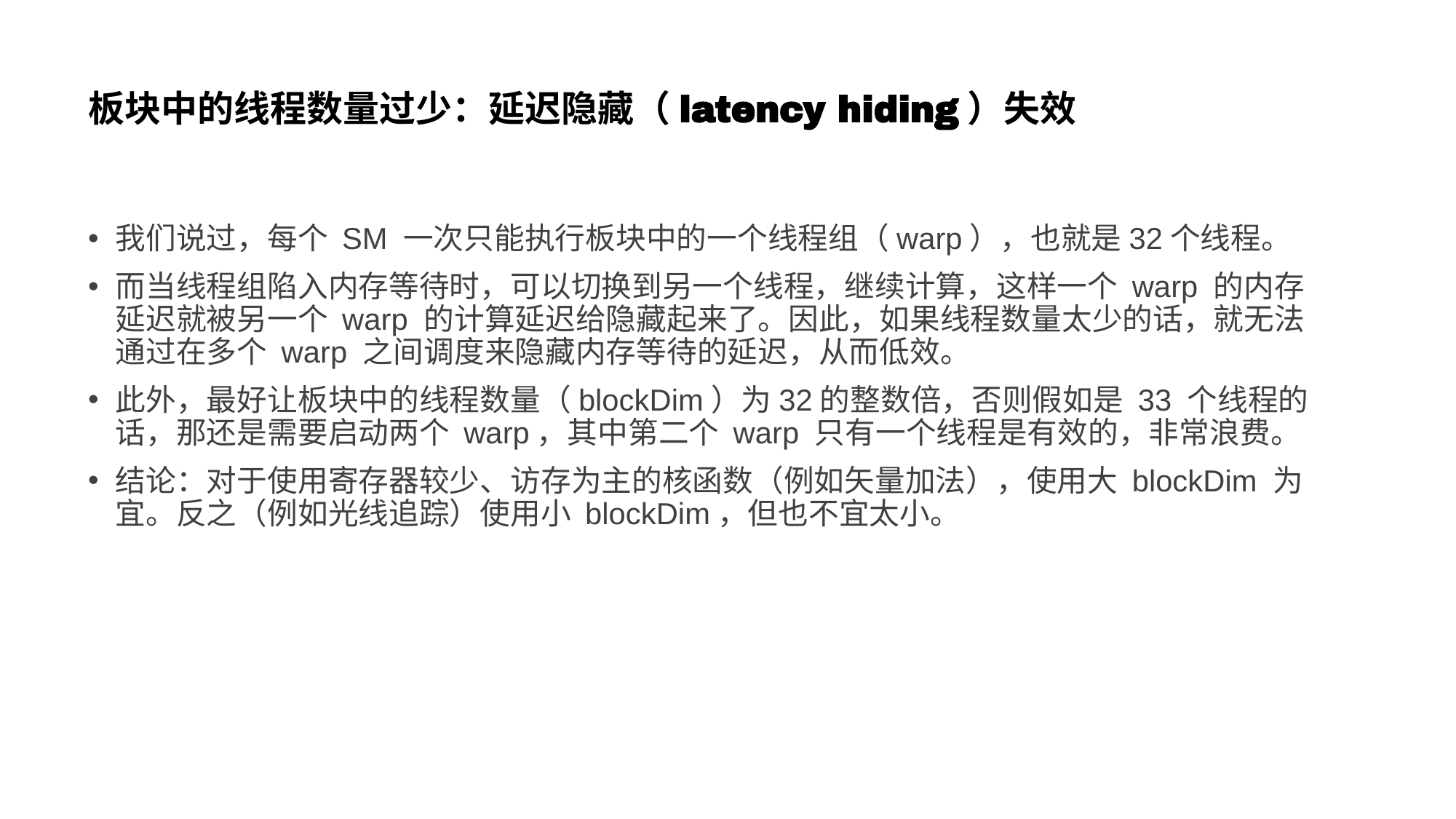

# 板块中的线程数量过少：延迟隐藏（latency hiding）失效
我们说过，每个 SM 一次只能执行板块中的一个线程组（warp），也就是32个线程。
而当线程组陷入内存等待时，可以切换到另一个线程，继续计算，这样一个 warp 的内存延迟就被另一个 warp 的计算延迟给隐藏起来了。因此，如果线程数量太少的话，就无法通过在多个 warp 之间调度来隐藏内存等待的延迟，从而低效。
此外，最好让板块中的线程数量（blockDim）为32的整数倍，否则假如是 33 个线程的话，那还是需要启动两个 warp，其中第二个 warp 只有一个线程是有效的，非常浪费。
结论：对于使用寄存器较少、访存为主的核函数（例如矢量加法），使用大 blockDim 为宜。反之（例如光线追踪）使用小 blockDim，但也不宜太小。